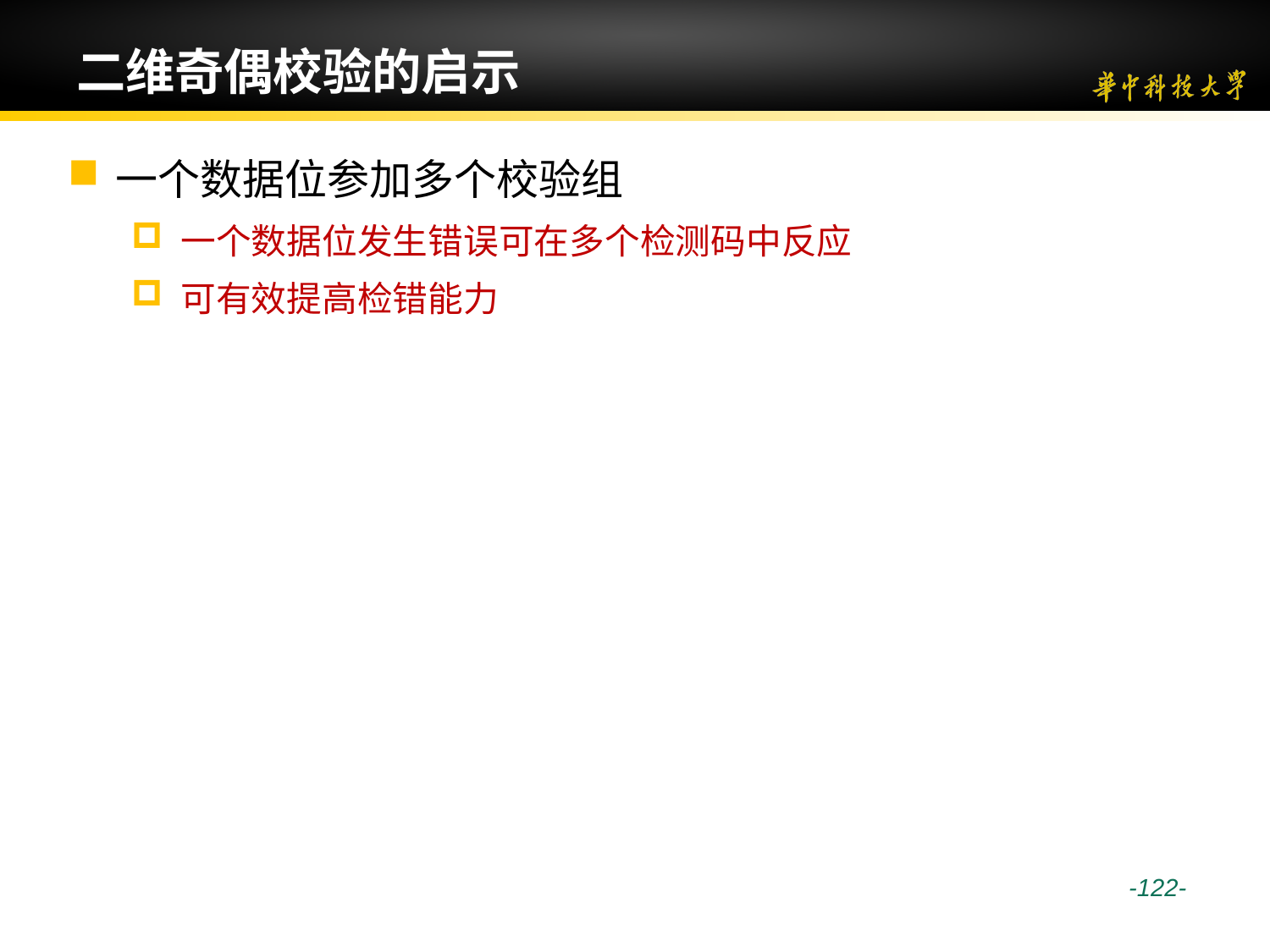

# 二维奇偶校验的启示
一个数据位参加多个校验组
一个数据位发生错误可在多个检测码中反应
可有效提高检错能力

 -122-